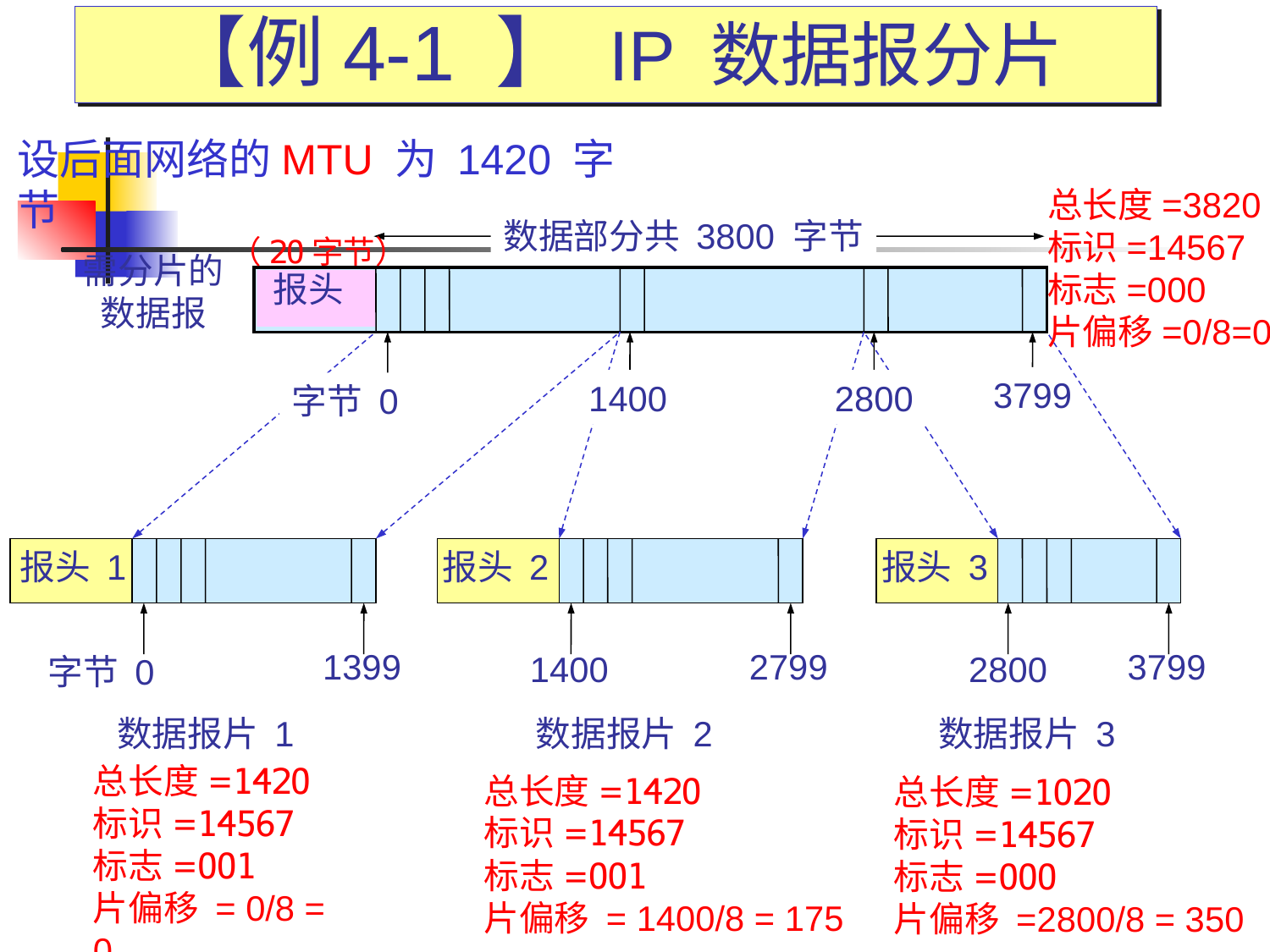

【例4-1 】 IP 数据报分片
设后面网络的MTU 为 1420 字节
总长度=3820
标识=14567
标志=000
片偏移=0/8=0
数据部分共 3800 字节
（20字节）

需分片的
数据报
      报头

3799
1400
2800
字节 0

报头 1

报头 2

报头 3

1399
2799
3799
1400
2800
字节 0
数据报片 2
数据报片 3
数据报片 1
总长度=1420
标识=14567
标志=001
片偏移 = 0/8 = 0
总长度=1420
标识=14567
标志=001
片偏移 = 1400/8 = 175
总长度=1020
标识=14567
标志=000
片偏移 =2800/8 = 350